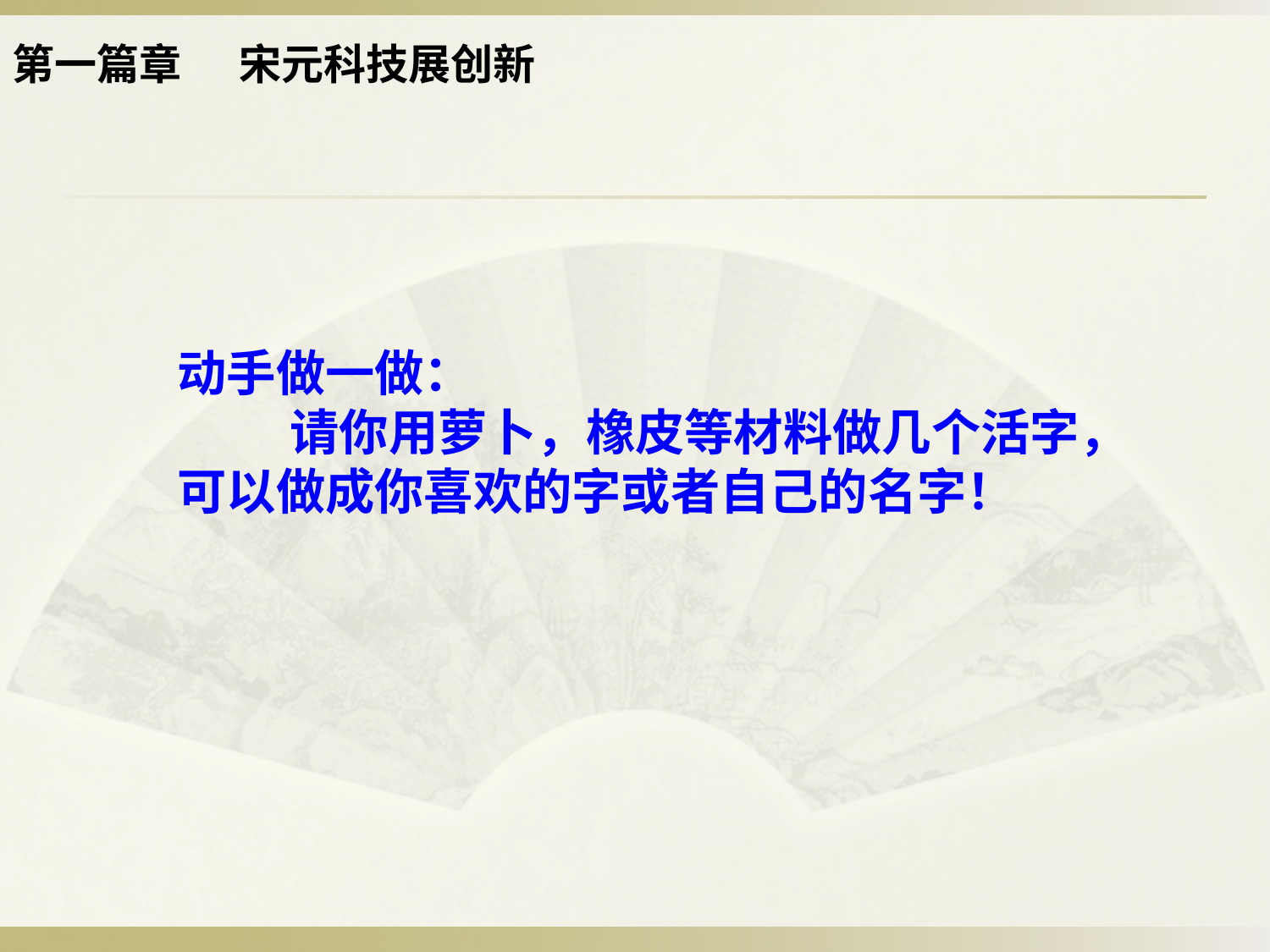

第一篇章      宋元科技展创新
动手做一做：
         请你用萝卜，橡皮等材料做几个活字，可以做成你喜欢的字或者自己的名字！